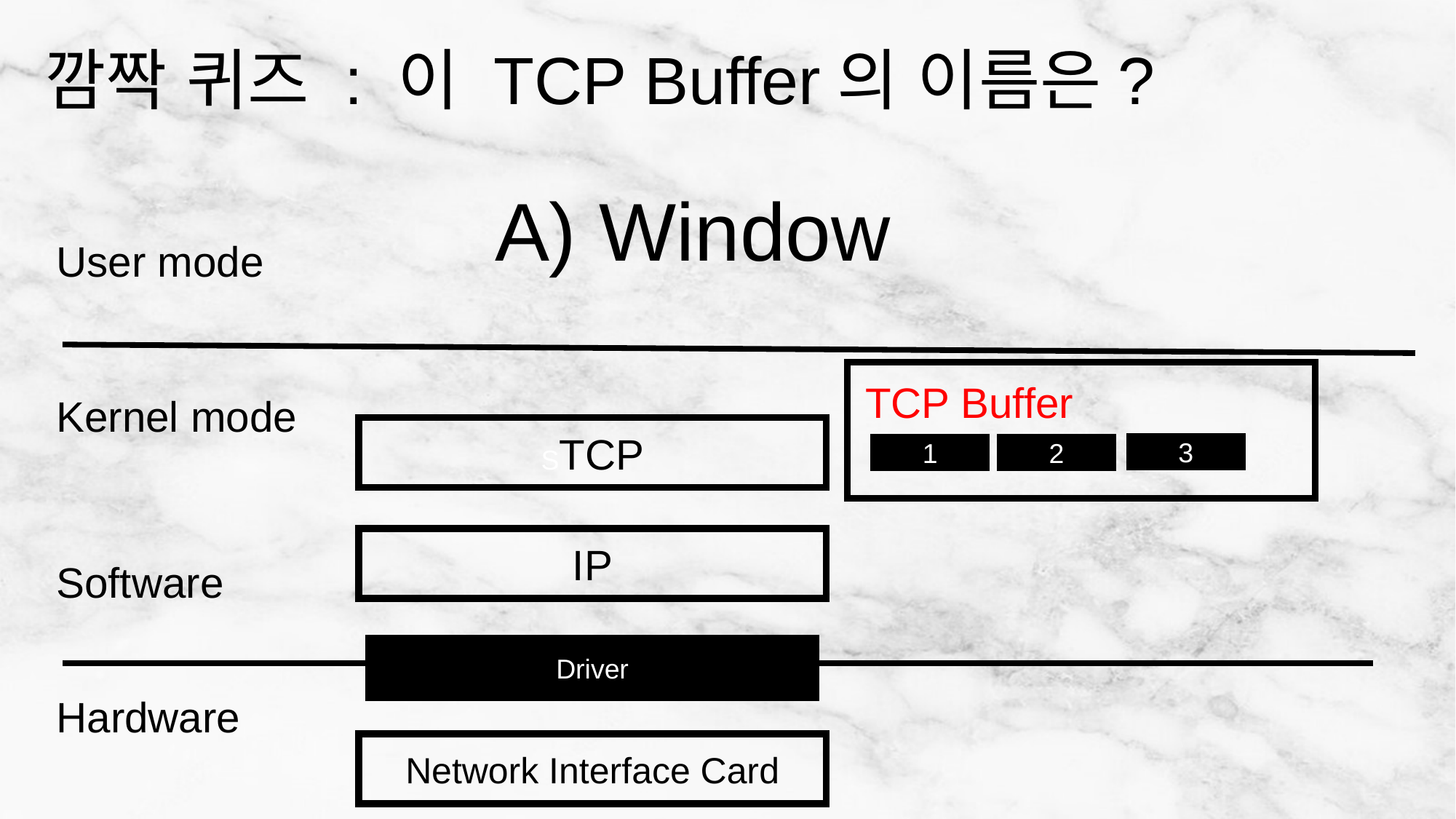

# 깜짝 퀴즈 : 이 TCP Buffer의 이름은?
A) Window
User mode

TCP Buffer
Kernel mode
STCP
3
1
2
IP
Software
Driver
Hardware
Network Interface Card